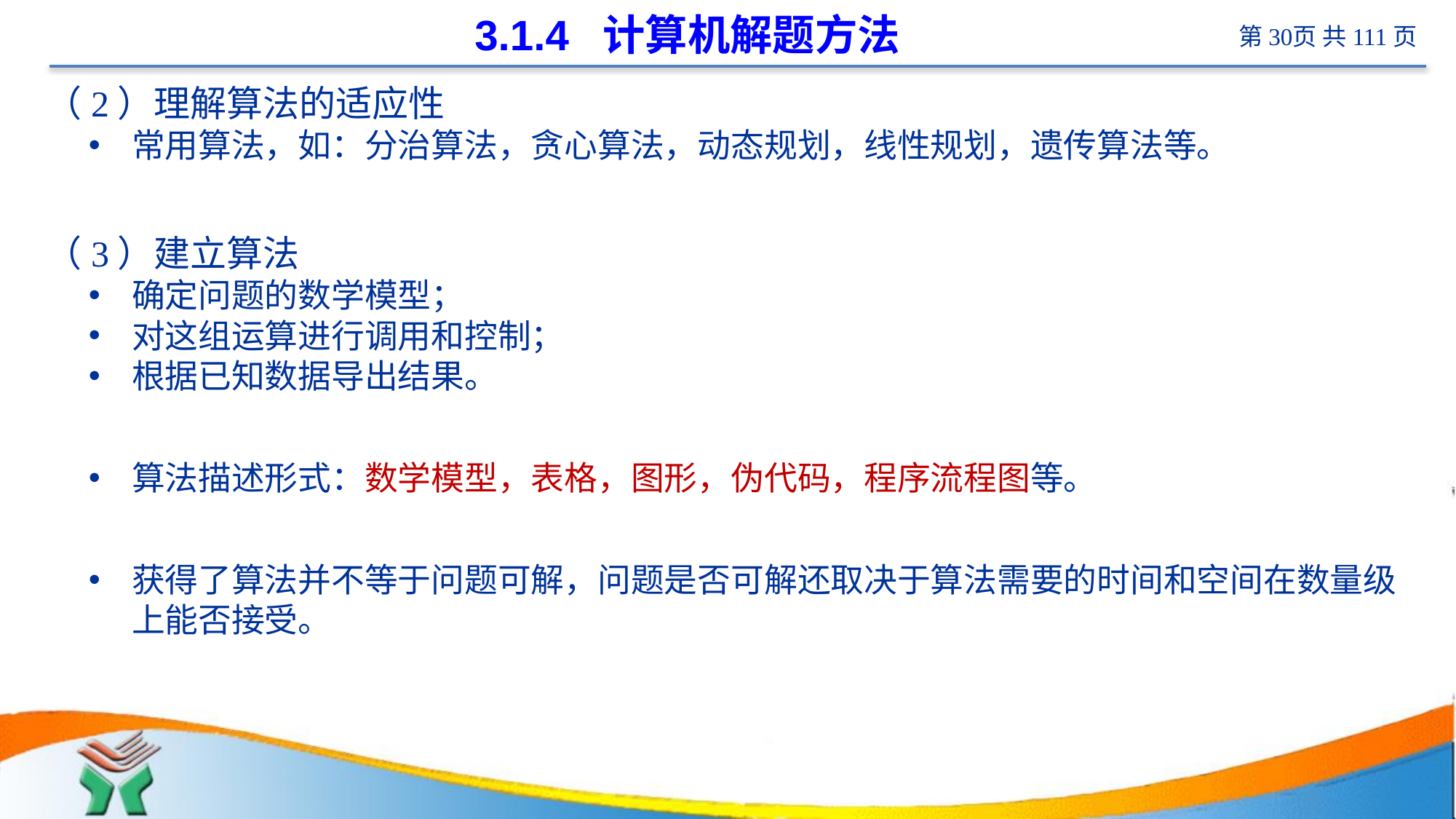

# 3.1.4  计算机解题方法
（2）理解算法的适应性
常用算法，如：分治算法，贪心算法，动态规划，线性规划，遗传算法等。

（3）建立算法
确定问题的数学模型；
对这组运算进行调用和控制；
根据已知数据导出结果。

算法描述形式：数学模型，表格，图形，伪代码，程序流程图等。

获得了算法并不等于问题可解，问题是否可解还取决于算法需要的时间和空间在数量级上能否接受。